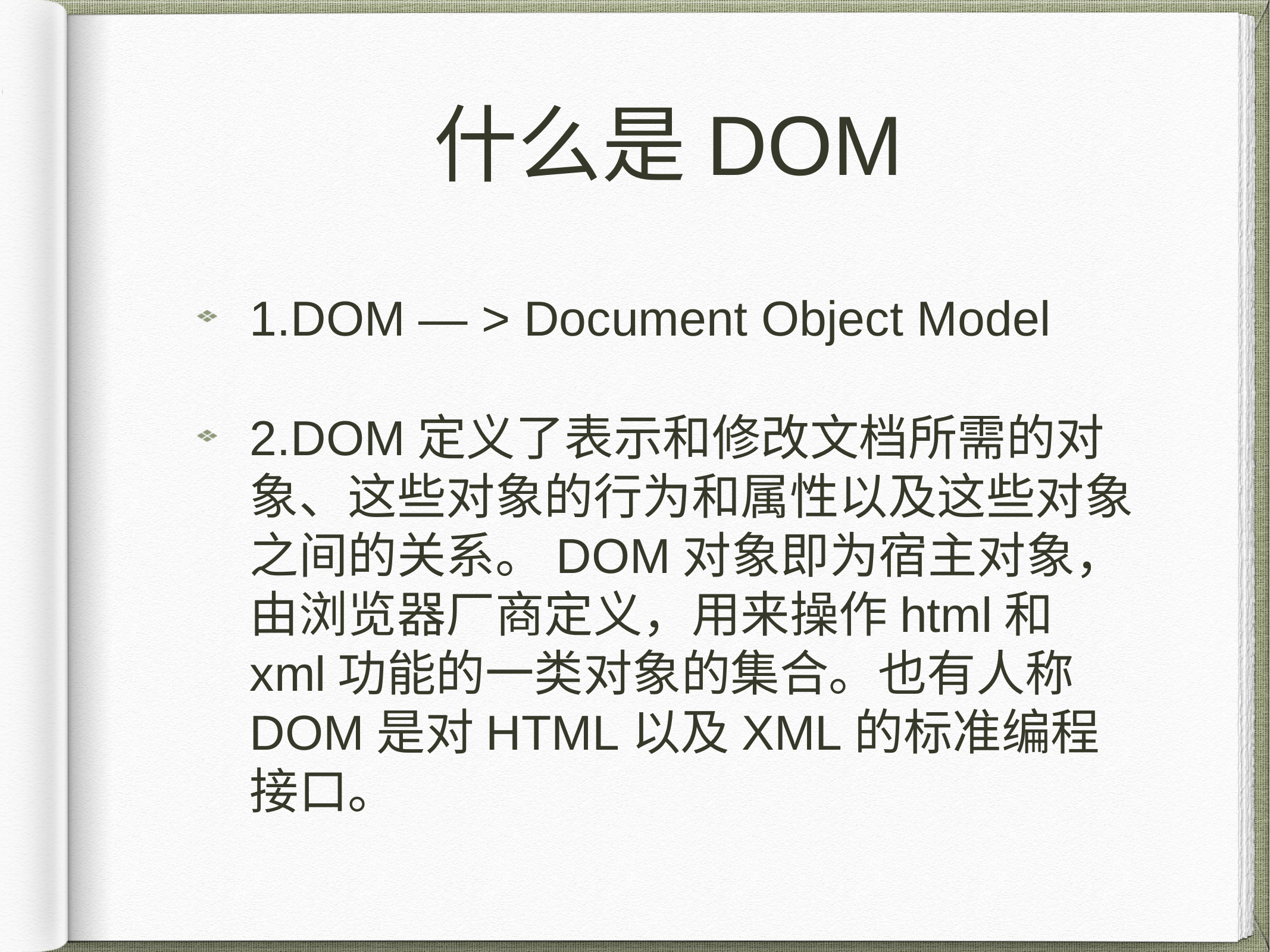

# 什么是DOM
1.DOM — > Document Object Model
2.DOM定义了表示和修改文档所需的对象、这些对象的行为和属性以及这些对象之间的关系。DOM对象即为宿主对象，由浏览器厂商定义，用来操作html和xml功能的一类对象的集合。也有人称DOM是对HTML以及XML的标准编程接口。